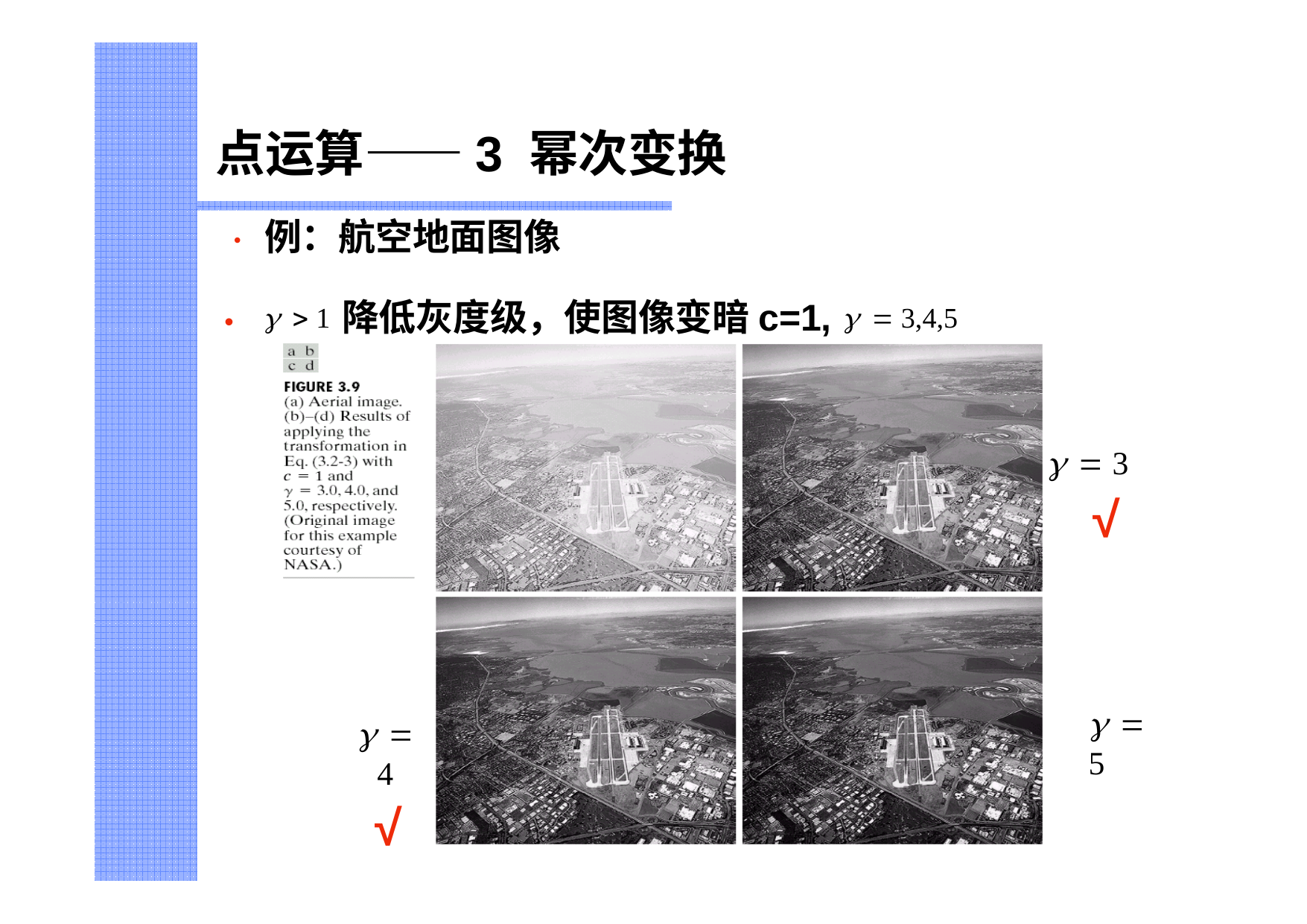

# 点运算——3 幂次变换
•	例：航空地面图像
•	γ > 1降低灰度级，使图像变暗c=1, γ = 3,4,5

γ = 3
√

γ = 5
γ = 4
√